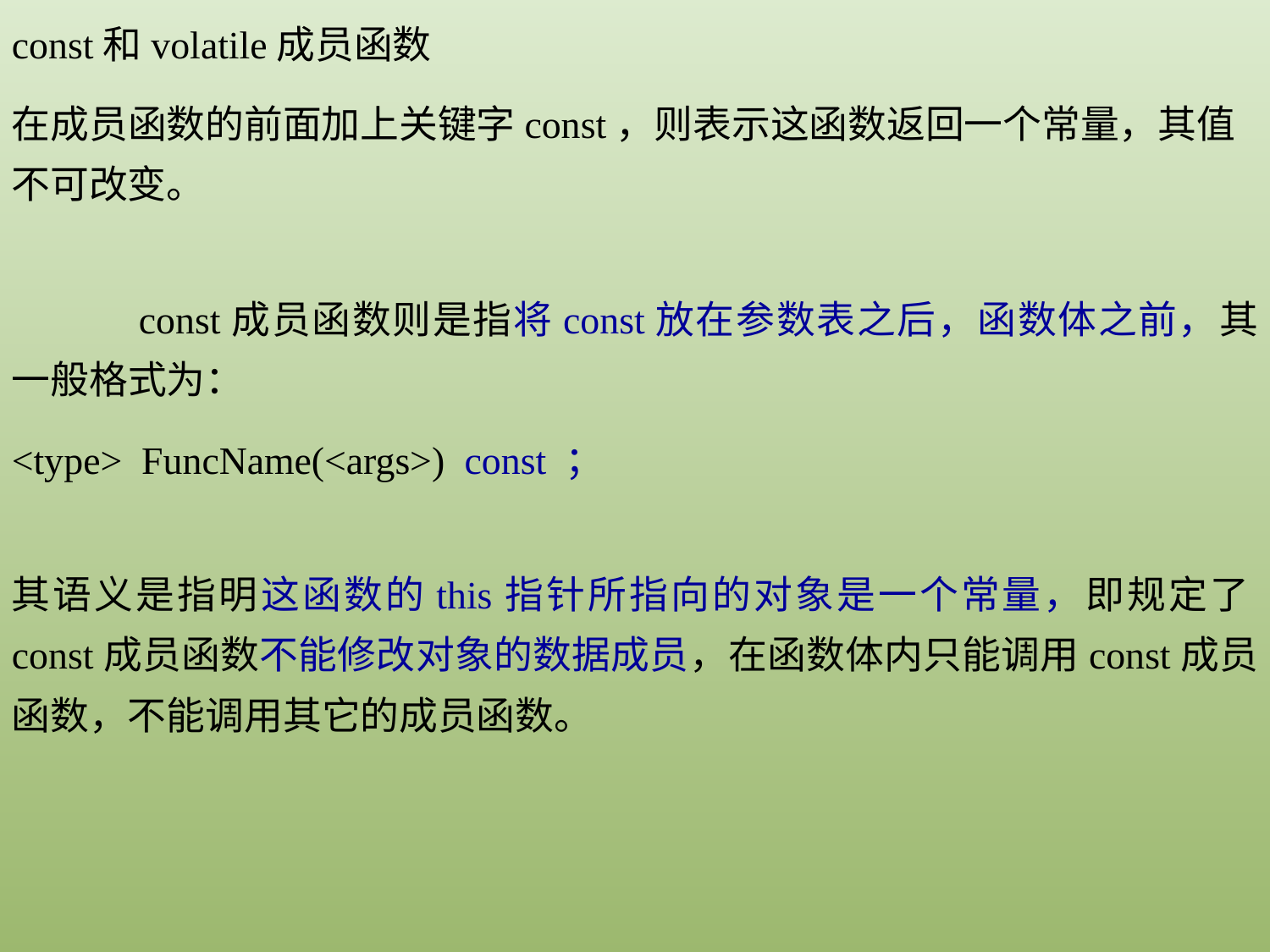

const和volatile成员函数
在成员函数的前面加上关键字const，则表示这函数返回一个常量，其值不可改变。
	const成员函数则是指将const放在参数表之后，函数体之前，其一般格式为：
<type>  FuncName(<args>)  const ；
其语义是指明这函数的this指针所指向的对象是一个常量，即规定了const成员函数不能修改对象的数据成员，在函数体内只能调用const成员函数，不能调用其它的成员函数。
828